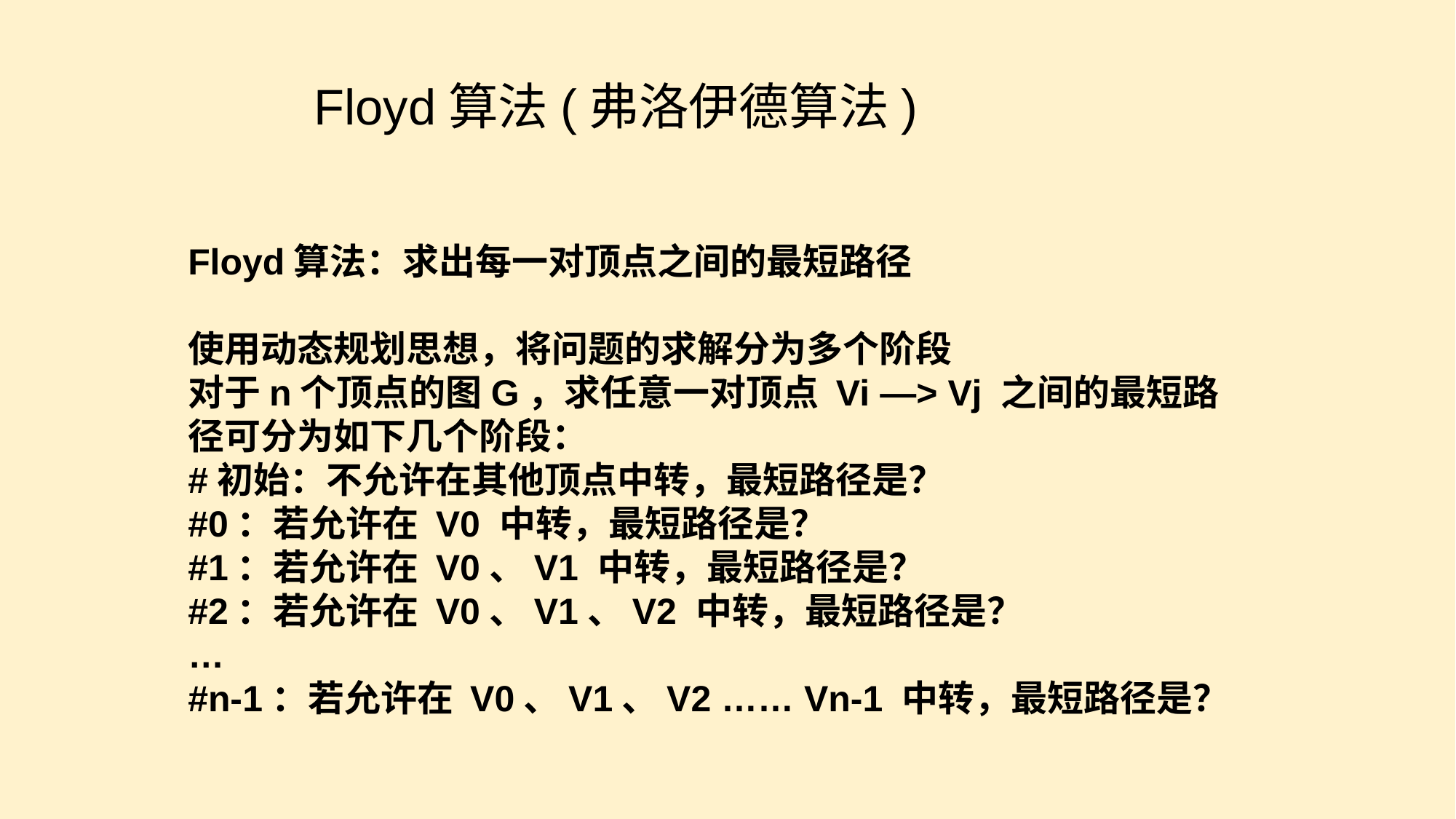

Floyd算法(弗洛伊德算法)
e7d195523061f1c0f0ec610a92cff745ee13794c7b8d98f8E73673273C9E8BE17CC3D63B9B1D6426C348A354AD505654C28F453CD7C8F90EADD06C08281DAED7140E5AAAED5880ECE414DFB6A93B82BE019406867034C3A8500A4827DCF3FBF74A471B736410707E336A01C9ADC9BE02ACCB8DF2121D81636A067B8AE80C6AB6F014154F4E7B7247
Floyd算法：求出每⼀对顶点之间的最短路径

使⽤动态规划思想，将问题的求解分为多个阶段
对于n个顶点的图G，求任意⼀对顶点 Vi —> Vj 之间的最短路径可分为如下⼏个阶段：
#初始：不允许在其他顶点中转，最短路径是？
#0：若允许在 V0 中转，最短路径是？
#1：若允许在 V0、V1 中转，最短路径是？
#2：若允许在 V0、V1、V2 中转，最短路径是？
…
#n-1：若允许在 V0、V1、V2 …… Vn-1 中转，最短路径是？